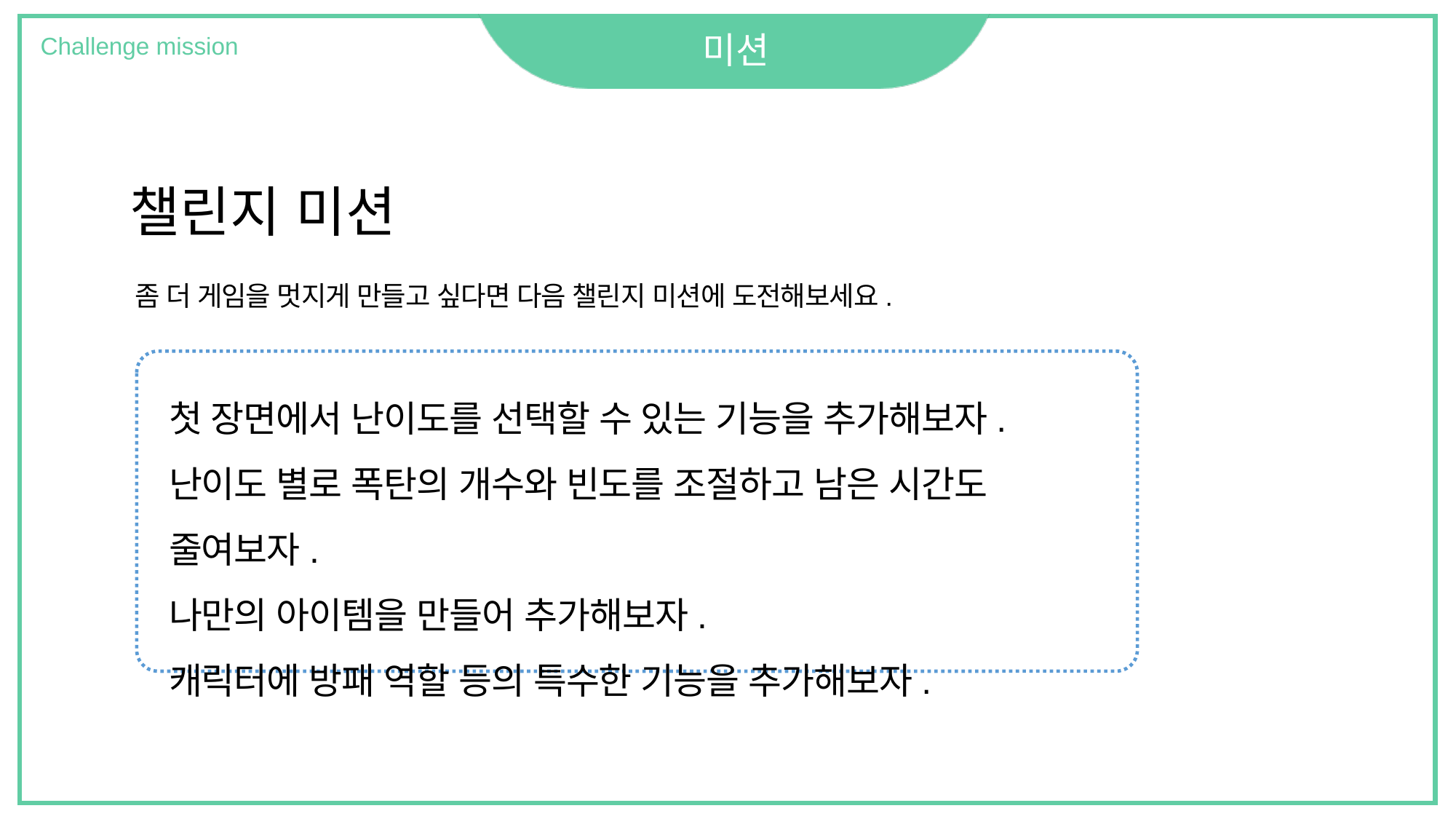

# 미션
Challenge mission
챌린지 미션
좀 더 게임을 멋지게 만들고 싶다면 다음 챌린지 미션에 도전해보세요.

첫 장면에서 난이도를 선택할 수 있는 기능을 추가해보자.
난이도 별로 폭탄의 개수와 빈도를 조절하고 남은 시간도 줄여보자.
나만의 아이템을 만들어 추가해보자.
캐릭터에 방패 역할 등의 특수한 기능을 추가해보자.